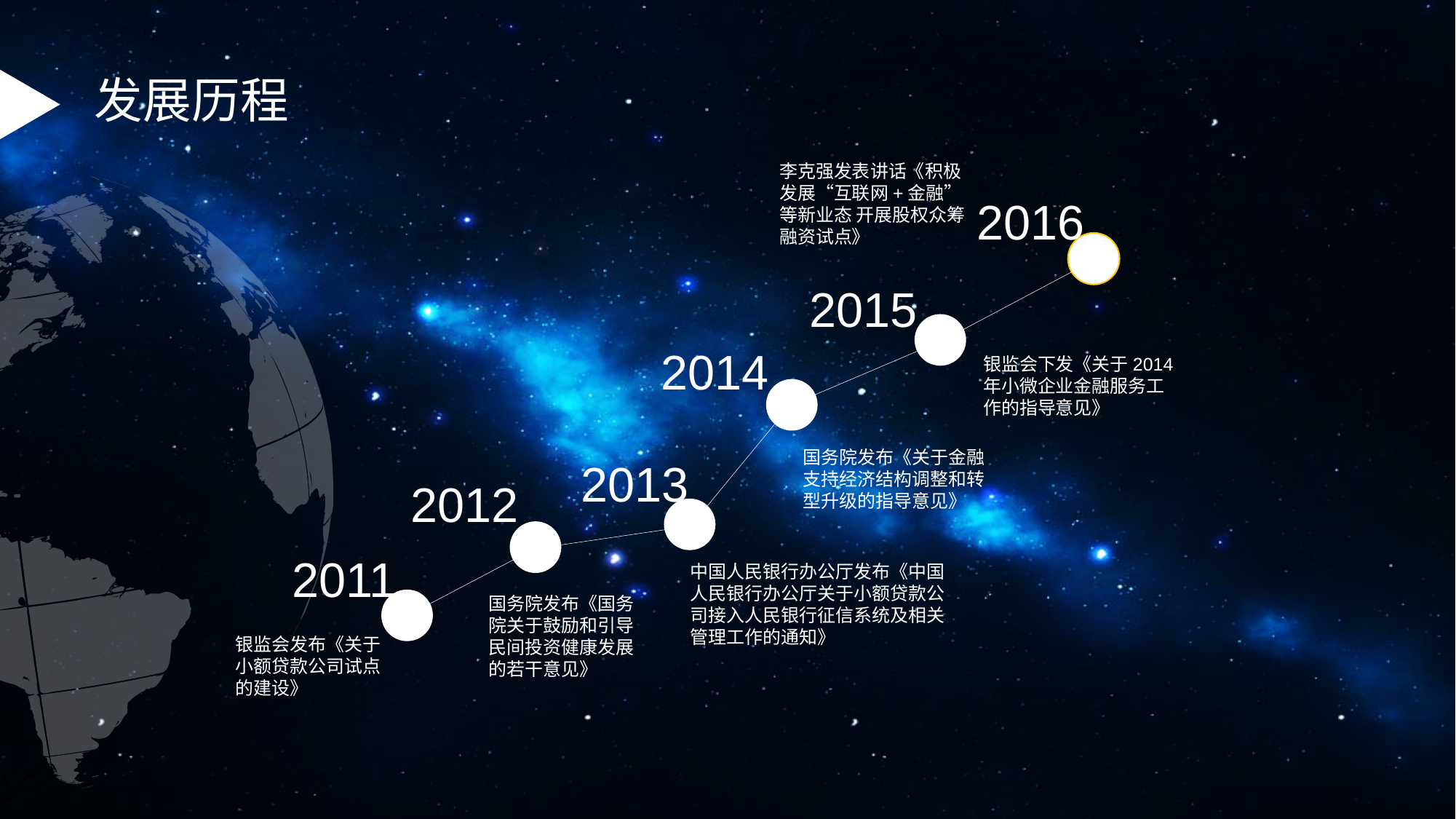

发展历程

李克强发表讲话《积极发展“互联网+金融”等新业态 开展股权众筹融资试点》
2016

2015

2014
银监会下发《关于2014年小微企业金融服务工作的指导意见》

国务院发布《关于金融支持经济结构调整和转型升级的指导意见》
2013
2012

2011
中国人民银行办公厅发布《中国人民银行办公厅关于小额贷款公司接入人民银行征信系统及相关管理工作的通知》
国务院发布《国务院关于鼓励和引导民间投资健康发展的若干意见》

银监会发布《关于小额贷款公司试点的建设》
.